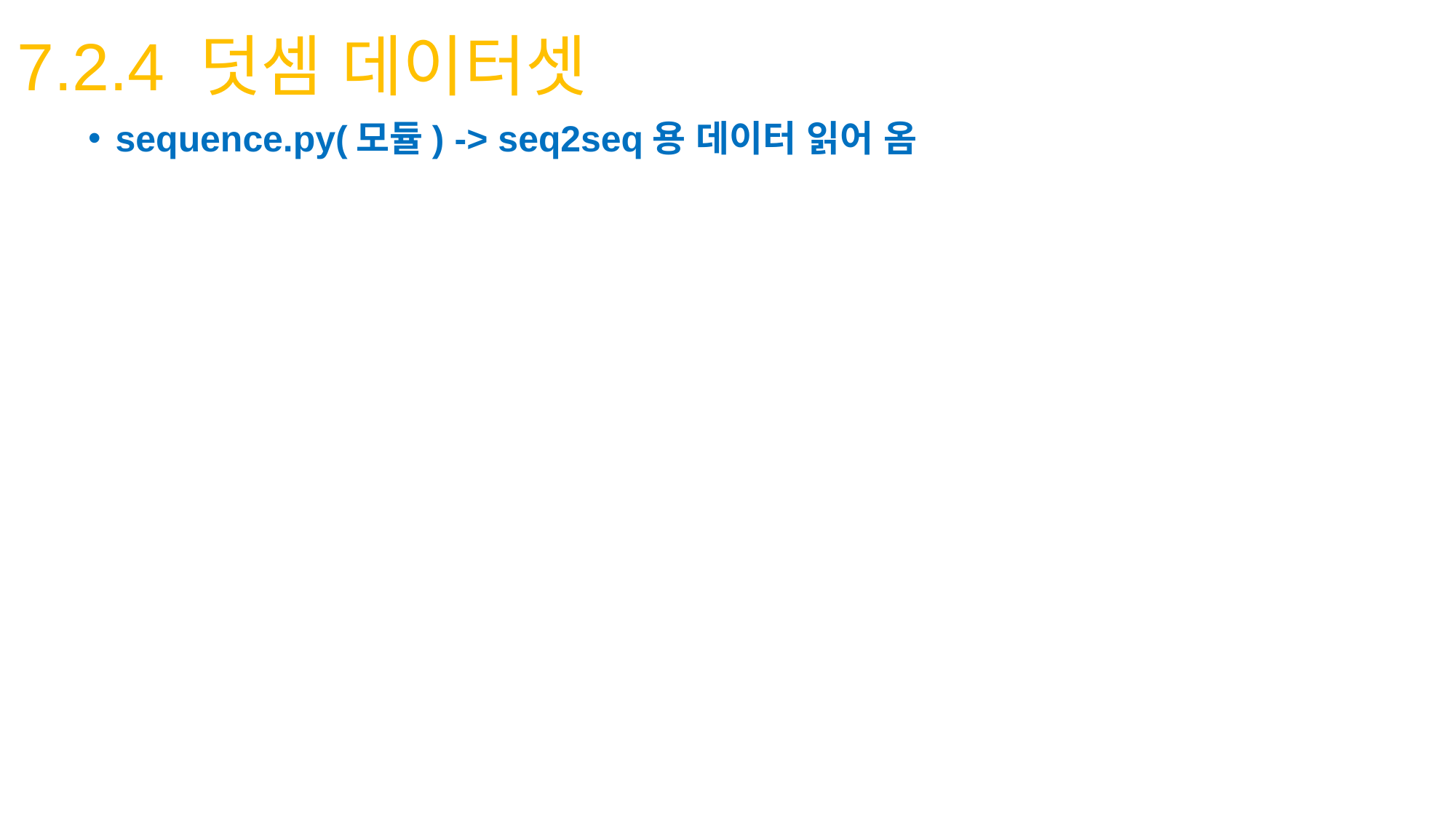

# 7.2.4 덧셈 데이터셋
sequence.py(모듈) -> seq2seq용 데이터 읽어 옴